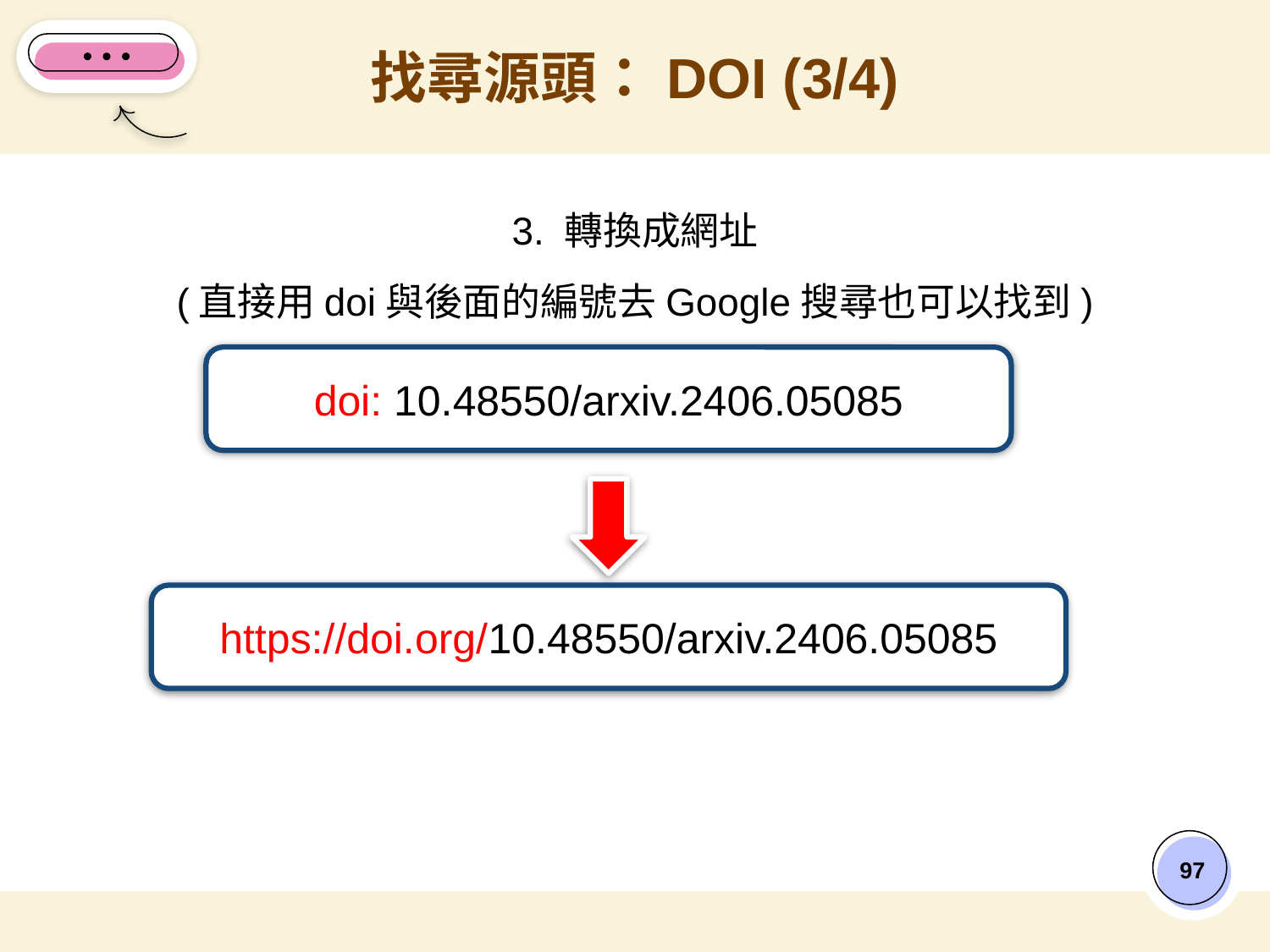

# 找尋源頭：DOI (3/4)
3. 轉換成網址
(直接用doi與後面的編號去Google搜尋也可以找到)
doi: 10.48550/arxiv.2406.05085

https://doi.org/10.48550/arxiv.2406.05085
97